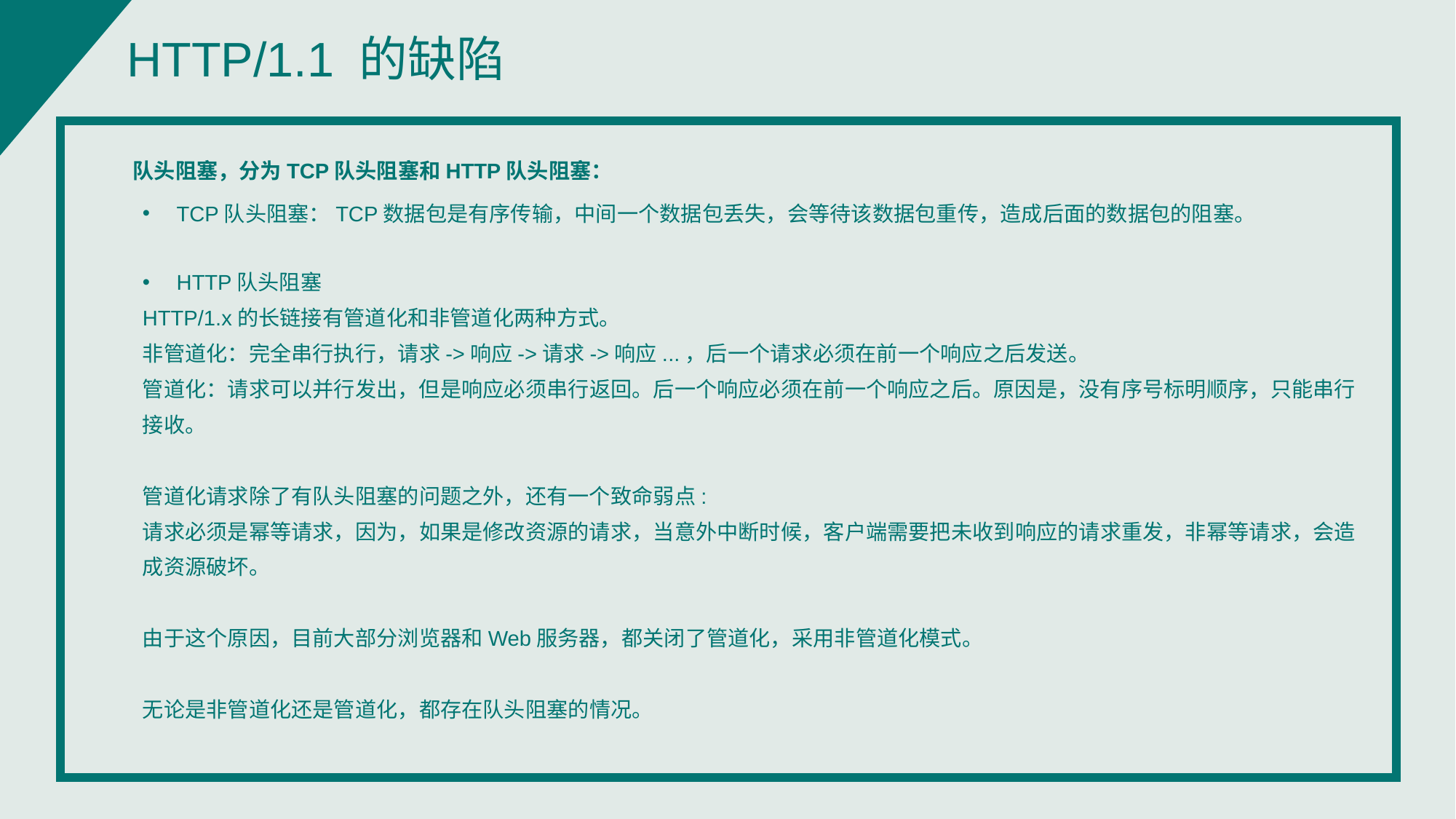

HTTP/1.1 的缺陷

队头阻塞，分为TCP队头阻塞和HTTP队头阻塞：
TCP队头阻塞：TCP数据包是有序传输，中间一个数据包丢失，会等待该数据包重传，造成后面的数据包的阻塞。

HTTP队头阻塞
HTTP/1.x的长链接有管道化和非管道化两种方式。
非管道化：完全串行执行，请求->响应->请求->响应...，后一个请求必须在前一个响应之后发送。
管道化：请求可以并行发出，但是响应必须串行返回。后一个响应必须在前一个响应之后。原因是，没有序号标明顺序，只能串行接收。

管道化请求除了有队头阻塞的问题之外，还有一个致命弱点:
请求必须是幂等请求，因为，如果是修改资源的请求，当意外中断时候，客户端需要把未收到响应的请求重发，非幂等请求，会造成资源破坏。

由于这个原因，目前大部分浏览器和Web服务器，都关闭了管道化，采用非管道化模式。

无论是非管道化还是管道化，都存在队头阻塞的情况。